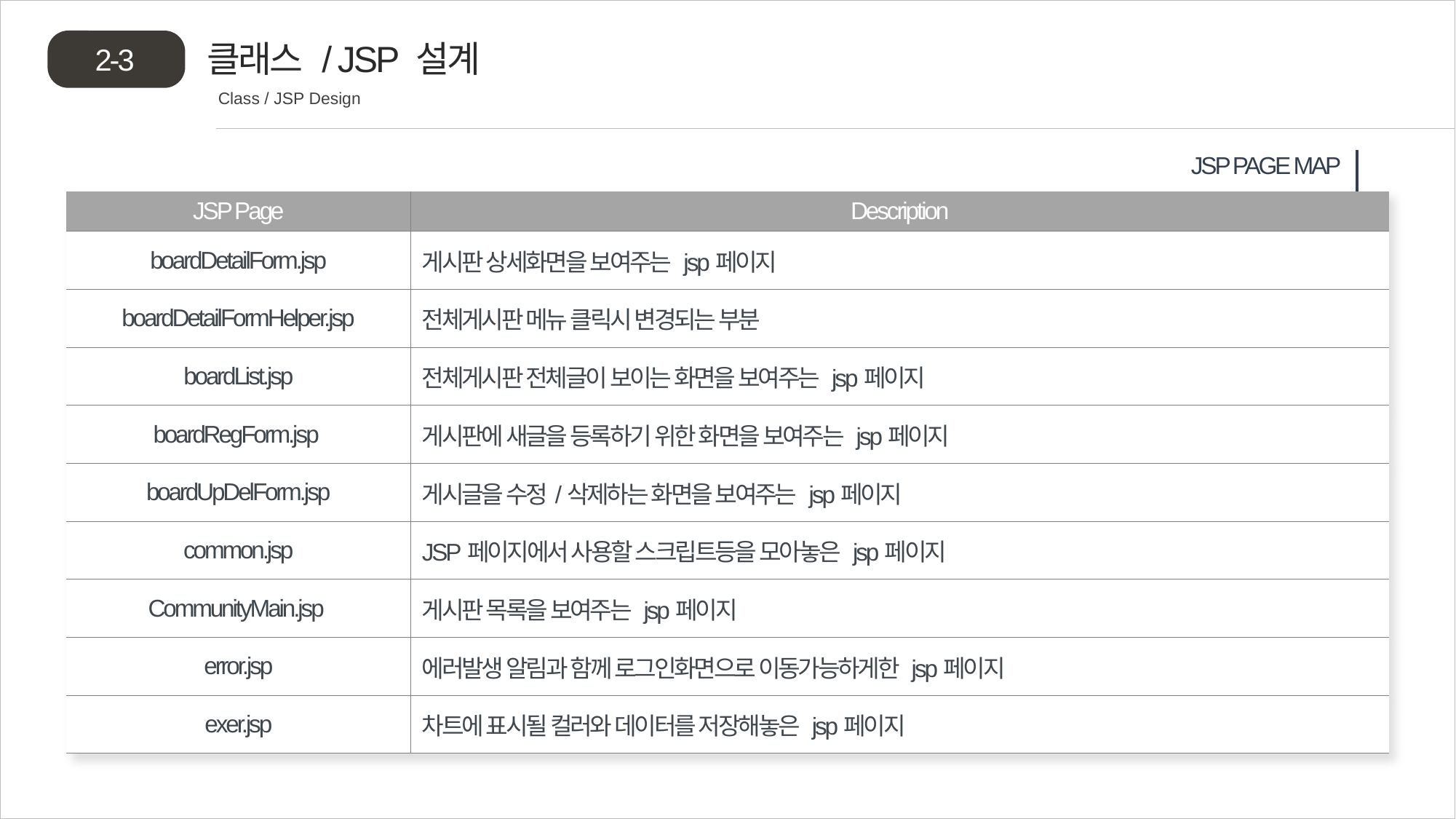

클래스 / JSP 설계
2-3
Class / JSP Design
JSP PAGE MAP
| JSP Page | Description |
| --- | --- |
| boardDetailForm.jsp | 게시판 상세화면을 보여주는 jsp페이지 |
| boardDetailFormHelper.jsp | 전체게시판 메뉴 클릭시 변경되는 부분 |
| boardList.jsp | 전체게시판 전체글이 보이는 화면을 보여주는 jsp페이지 |
| boardRegForm.jsp | 게시판에 새글을 등록하기 위한 화면을 보여주는 jsp페이지 |
| boardUpDelForm.jsp | 게시글을 수정/삭제하는 화면을 보여주는 jsp페이지 |
| common.jsp | JSP페이지에서 사용할 스크립트등을 모아놓은 jsp페이지 |
| CommunityMain.jsp | 게시판 목록을 보여주는 jsp페이지 |
| error.jsp | 에러발생 알림과 함께 로그인화면으로 이동가능하게한 jsp페이지 |
| exer.jsp | 차트에 표시될 컬러와 데이터를 저장해놓은 jsp페이지 |